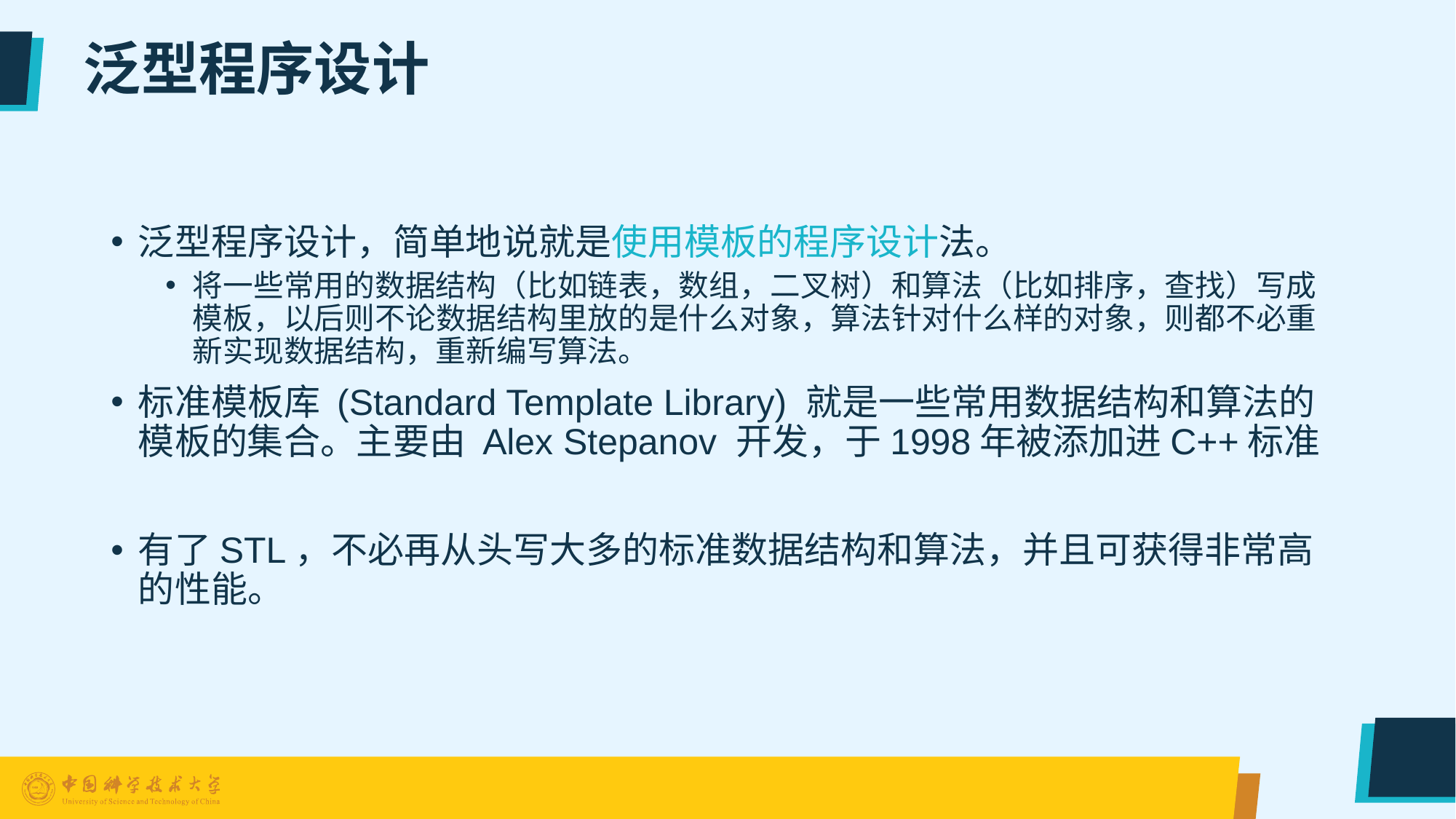

# 泛型程序设计
泛型程序设计，简单地说就是使用模板的程序设计法。
将一些常用的数据结构（比如链表，数组，二叉树）和算法（比如排序，查找）写成模板，以后则不论数据结构里放的是什么对象，算法针对什么样的对象，则都不必重新实现数据结构，重新编写算法。
标准模板库 (Standard Template Library) 就是一些常用数据结构和算法的模板的集合。主要由 Alex Stepanov 开发，于1998年被添加进C++标准

有了STL，不必再从头写大多的标准数据结构和算法，并且可获得非常高的性能。